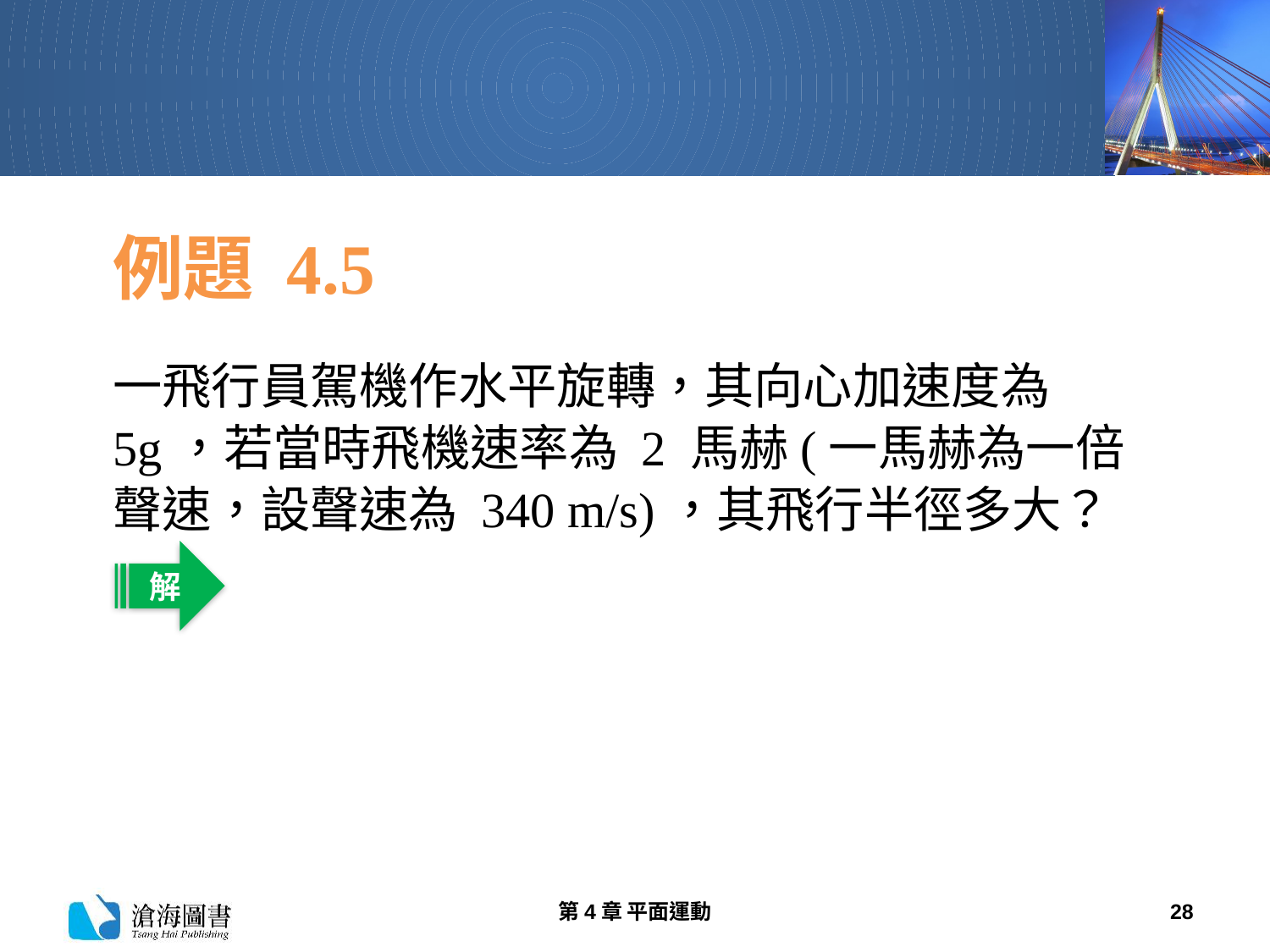

# 例題 4.5
一飛行員駕機作水平旋轉，其向心加速度為 5g，若當時飛機速率為 2 馬赫(一馬赫為一倍聲速，設聲速為 340 m/s)，其飛行半徑多大？

解
第4章 平面運動
28